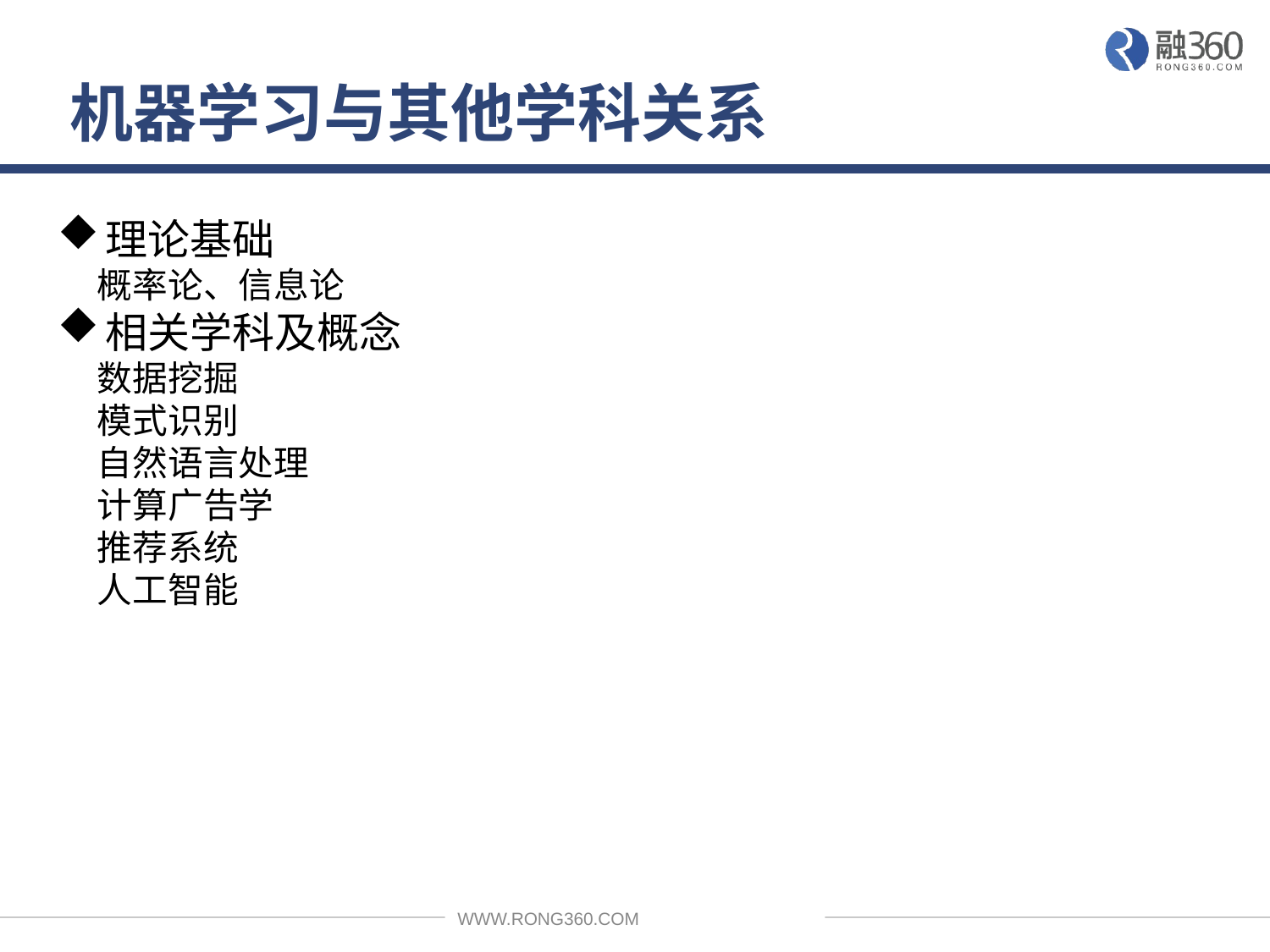

# 机器学习与其他学科关系
理论基础
    概率论、信息论
相关学科及概念
    数据挖掘
    模式识别
    自然语言处理
    计算广告学
    推荐系统
    人工智能